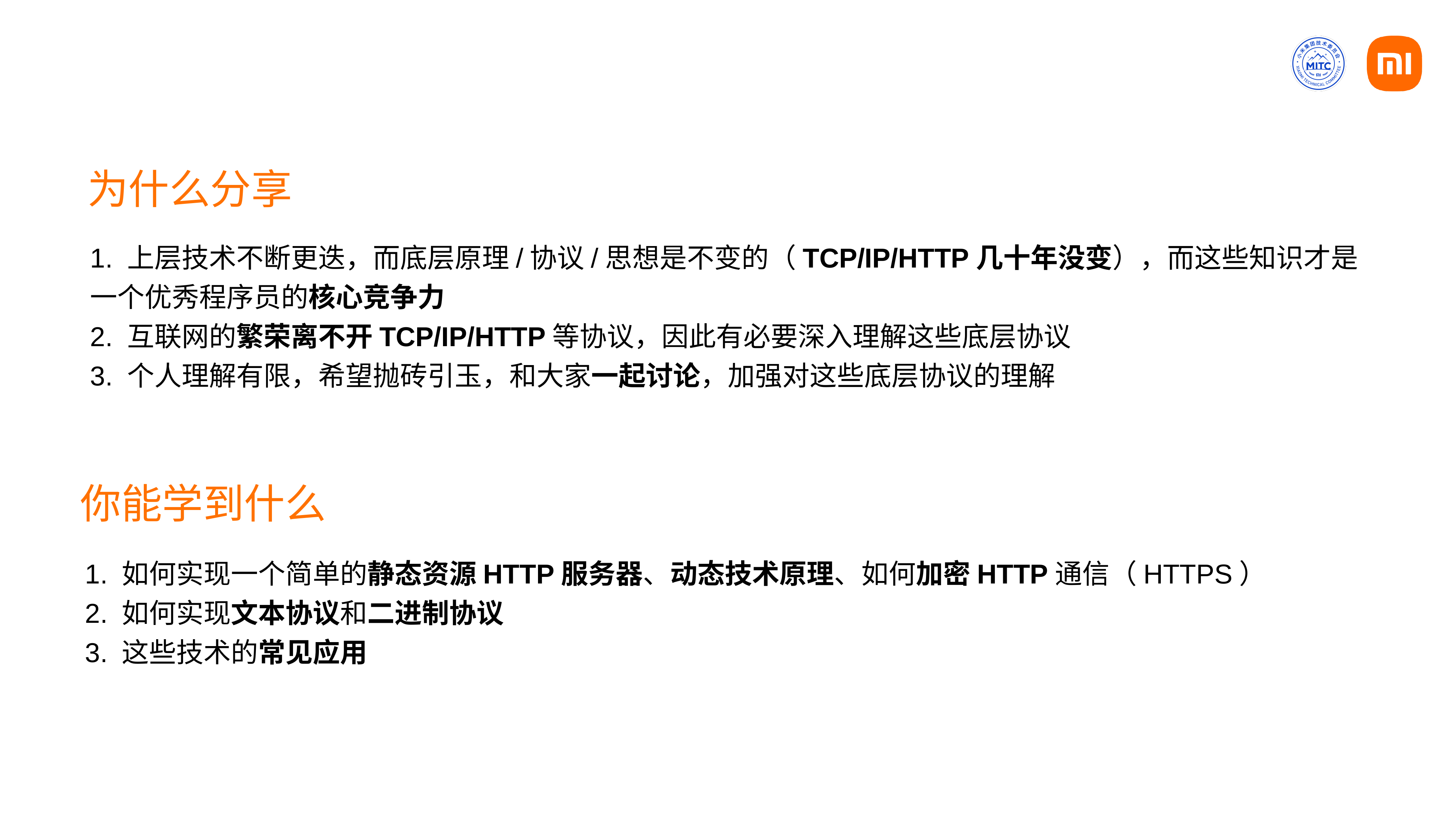

为什么分享
1. 上层技术不断更迭，而底层原理/协议/思想是不变的（TCP/IP/HTTP几十年没变），而这些知识才是一个优秀程序员的核心竞争力
2. 互联网的繁荣离不开TCP/IP/HTTP等协议，因此有必要深入理解这些底层协议
3. 个人理解有限，希望抛砖引玉，和大家一起讨论，加强对这些底层协议的理解
你能学到什么
1. 如何实现一个简单的静态资源HTTP服务器、动态技术原理、如何加密HTTP通信（HTTPS）
2. 如何实现文本协议和二进制协议
3. 这些技术的常见应用